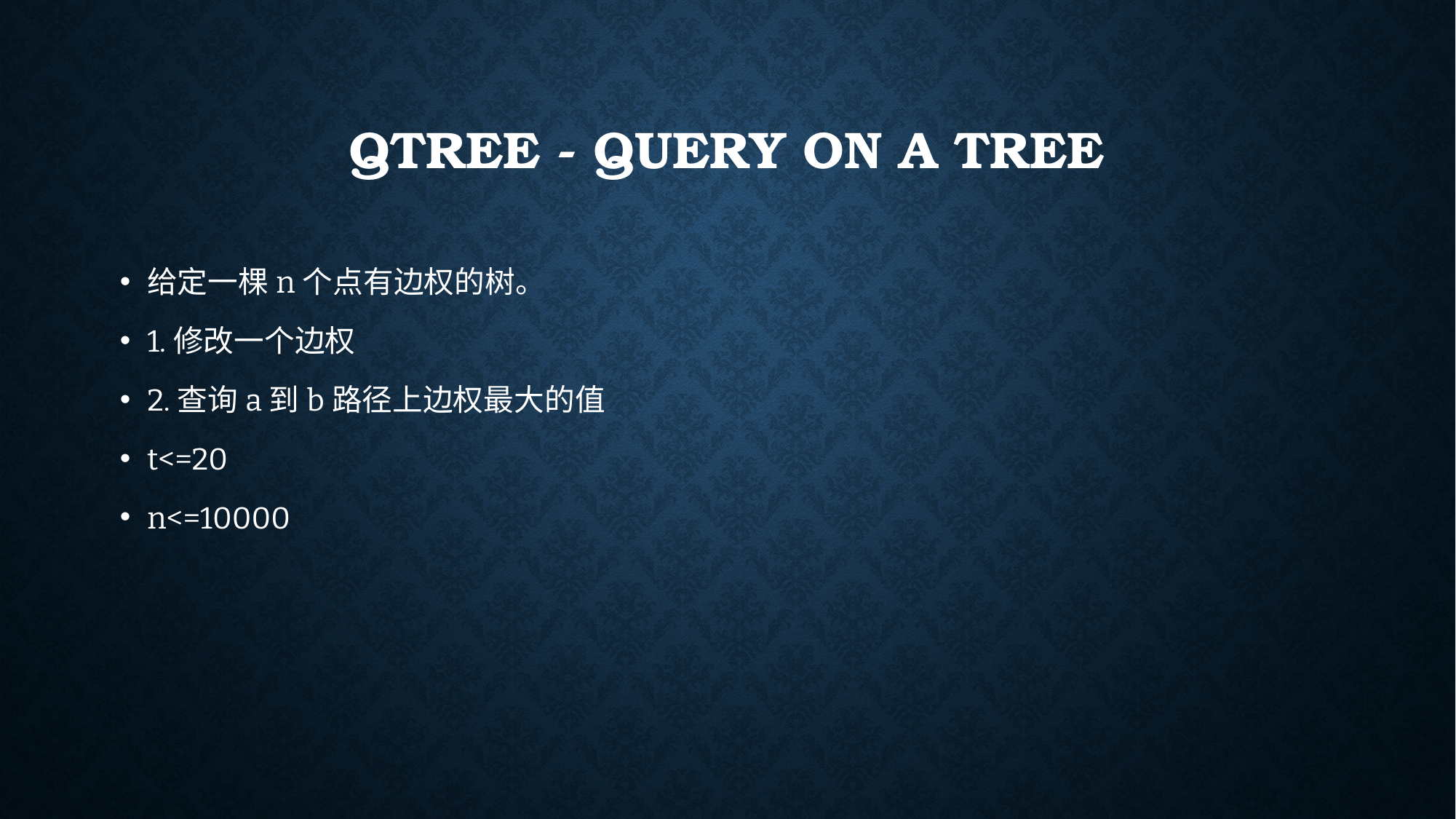

# QTREE - Query on a tree
给定一棵n个点有边权的树。
1.修改一个边权
2.查询a到b路径上边权最大的值
t<=20
n<=10000